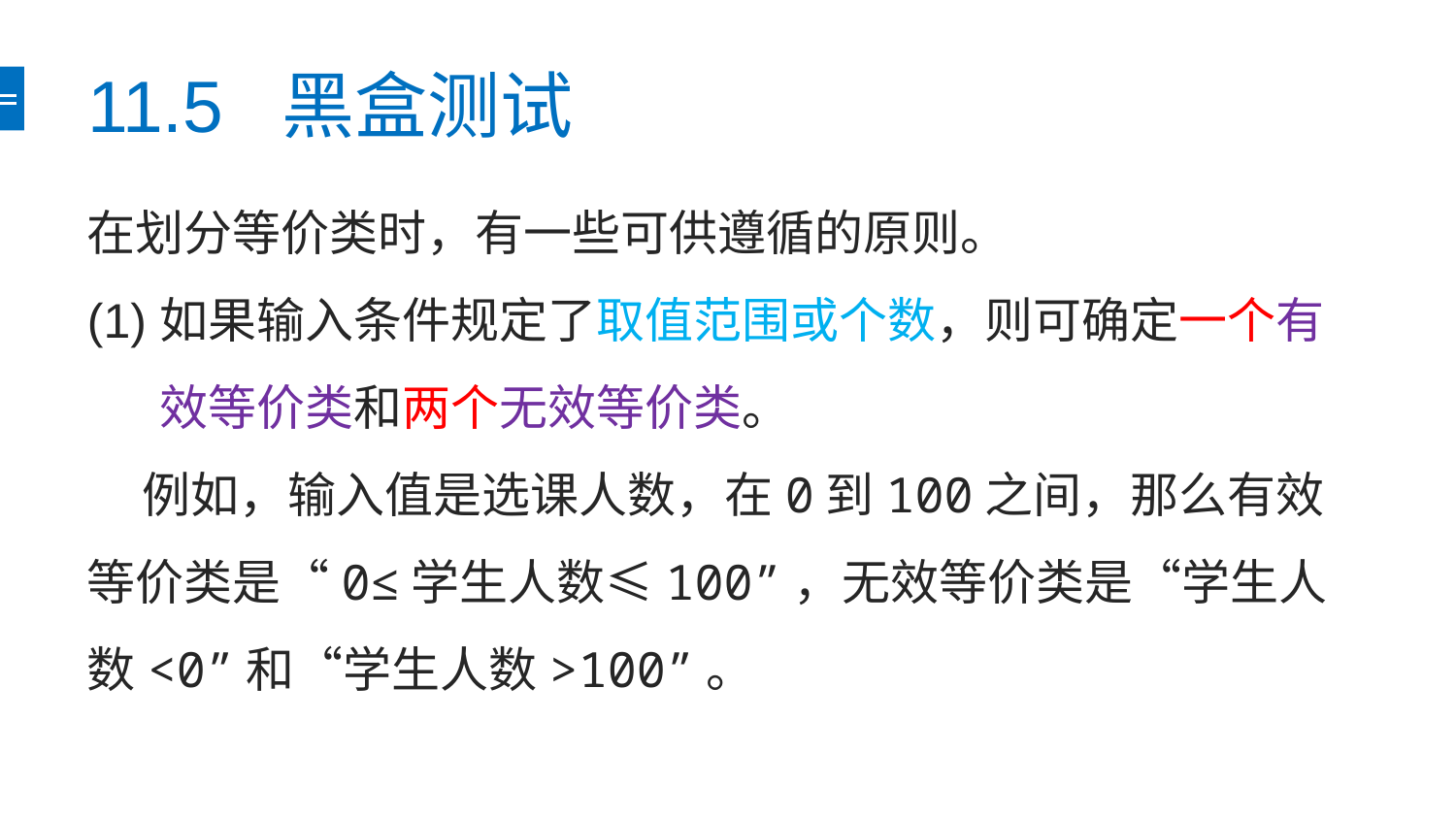

# 11.5  黑盒测试
在划分等价类时，有一些可供遵循的原则。
如果输入条件规定了取值范围或个数，则可确定一个有效等价类和两个无效等价类。
    例如，输入值是选课人数，在0到100之间，那么有效等价类是“0≤学生人数≤100”，无效等价类是“学生人数<0”和“学生人数>100”。